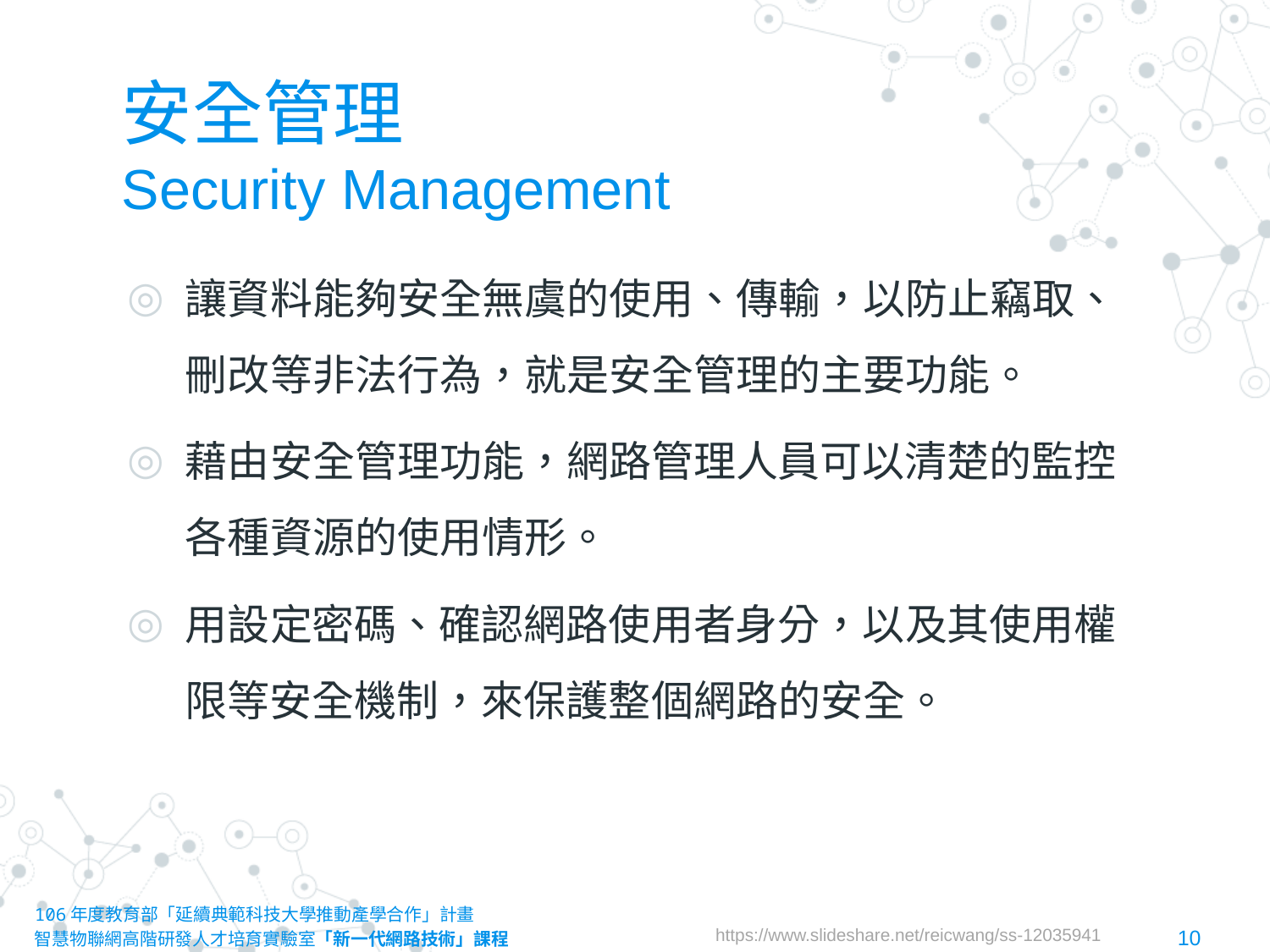

# 安全管理 Security Management
讓資料能夠安全無虞的使用、傳輸，以防止竊取、刪改等非法行為，就是安全管理的主要功能。
藉由安全管理功能，網路管理人員可以清楚的監控各種資源的使用情形。
用設定密碼、確認網路使用者身分，以及其使用權限等安全機制，來保護整個網路的安全。
106年度教育部「延續典範科技大學推動產學合作」計畫
智慧物聯網高階研發人才培育實驗室「新一代網路技術」課程						10
https://www.slideshare.net/reicwang/ss-12035941